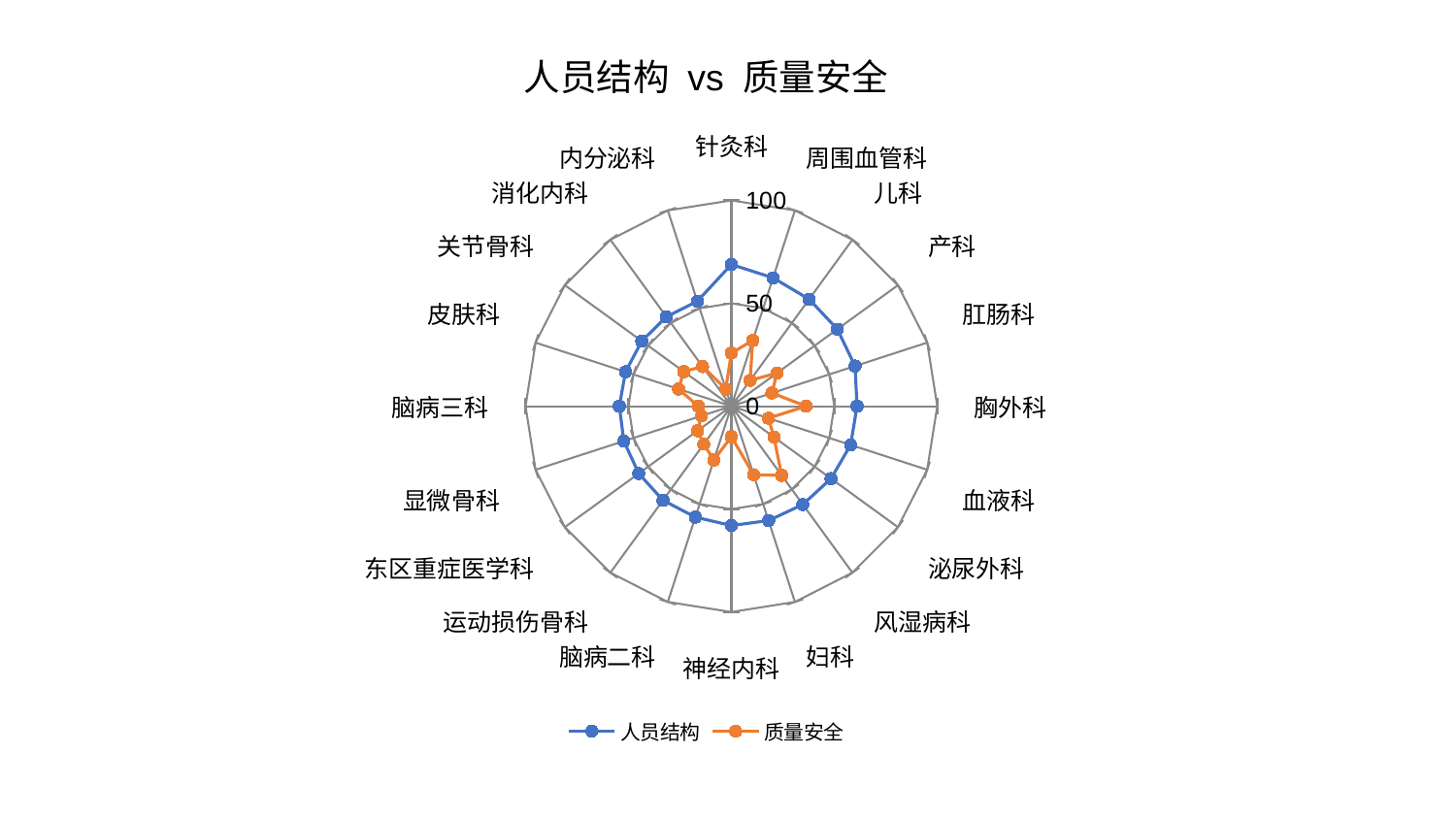

### Chart: 人员结构 vs 质量安全

| Category | 人员结构 | 质量安全 |
|---|---|---|
| 针灸科 | 68.84838999472922 | 25.82809193949263 |
| 周围血管科 | 65.57949100542523 | 33.5991522302423 |
| 儿科 | 64.26483771475763 | 15.494953116637953 |
| 产科 | 63.65471028787991 | 27.41491148293894 |
| 肛肠科 | 63.164174877567085 | 20.710711451964308 |
| 胸外科 | 61.05209818111784 | 36.25005599113992 |
| 血液科 | 60.90835740435315 | 18.94795906381696 |
| 泌尿外科 | 59.84717535681124 | 25.54961526641165 |
| 风湿病科 | 59.05211198162183 | 41.58341941168988 |
| 妇科 | 58.44455005050135 | 35.03219455646693 |
| 神经内科 | 57.99341502875526 | 14.823345187950498 |
| 脑病二科 | 56.69461773715861 | 27.491261950537222 |
| 运动损伤骨科 | 56.53139564644016 | 22.829912549091066 |
| 东区重症医学科 | 55.649271777410746 | 20.318711247937863 |
| 显微骨科 | 54.93028333648826 | 15.264459132273425 |
| 脑病三科 | 54.44665752949831 | 16.101838502087723 |
| 皮肤科 | 54.0771090299728 | 26.99232794157781 |
| 关节骨科 | 53.81178893275821 | 28.609229139769468 |
| 消化内科 | 53.688533474259906 | 23.792757371113872 |
| 内分泌科 | 53.59913096327622 | 8.791682080844422 |
90